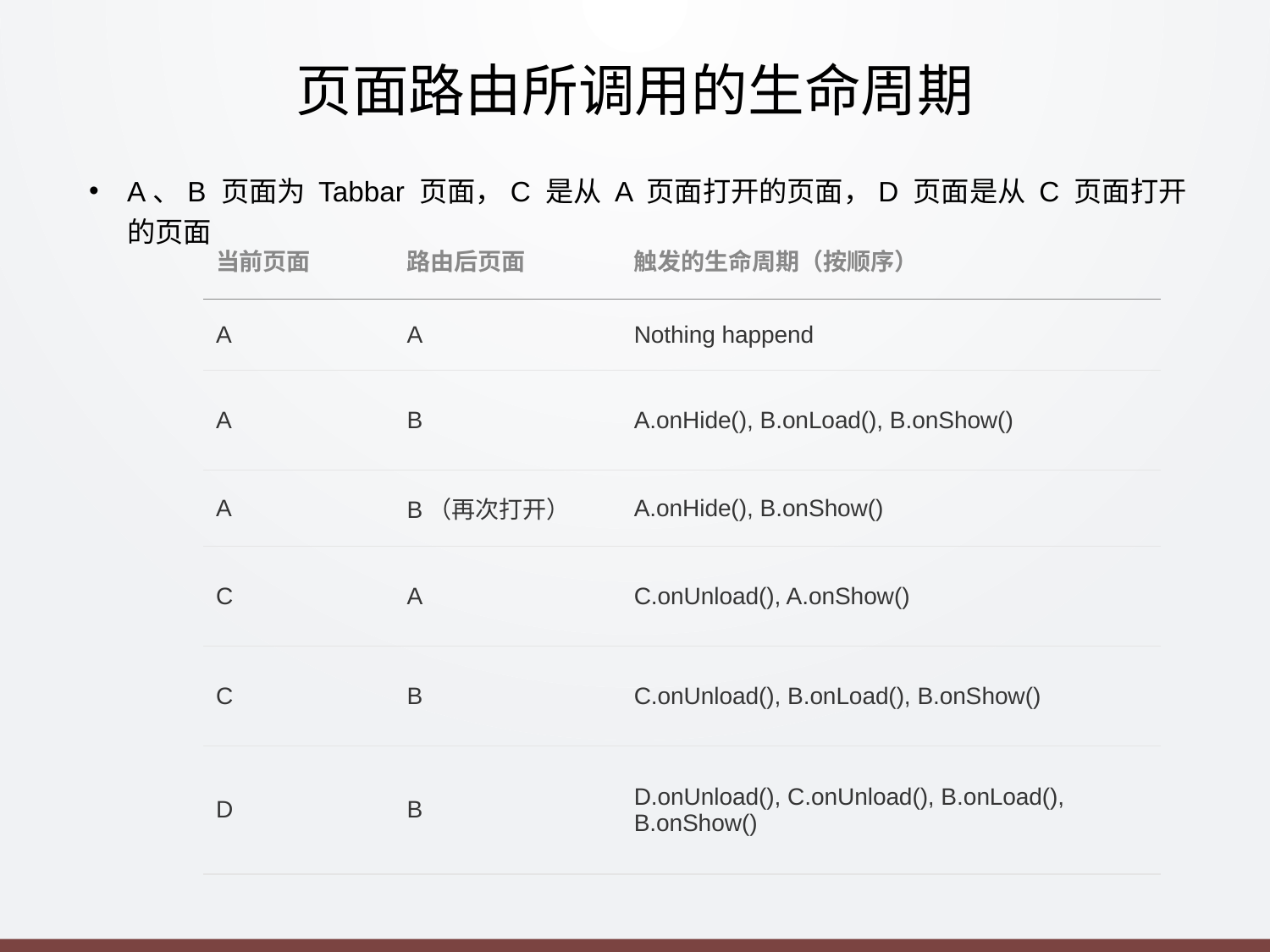

# 页面路由所调用的生命周期
A、B 页面为 Tabbar 页面，C 是从 A 页面打开的页面，D 页面是从 C 页面打开的页面
| 当前页面 | 路由后页面 | 触发的生命周期（按顺序） |
| --- | --- | --- |
| A | A | Nothing happend |
| A | B | A.onHide(), B.onLoad(), B.onShow() |
| A | B（再次打开） | A.onHide(), B.onShow() |
| C | A | C.onUnload(), A.onShow() |
| C | B | C.onUnload(), B.onLoad(), B.onShow() |
| D | B | D.onUnload(), C.onUnload(), B.onLoad(), B.onShow() |